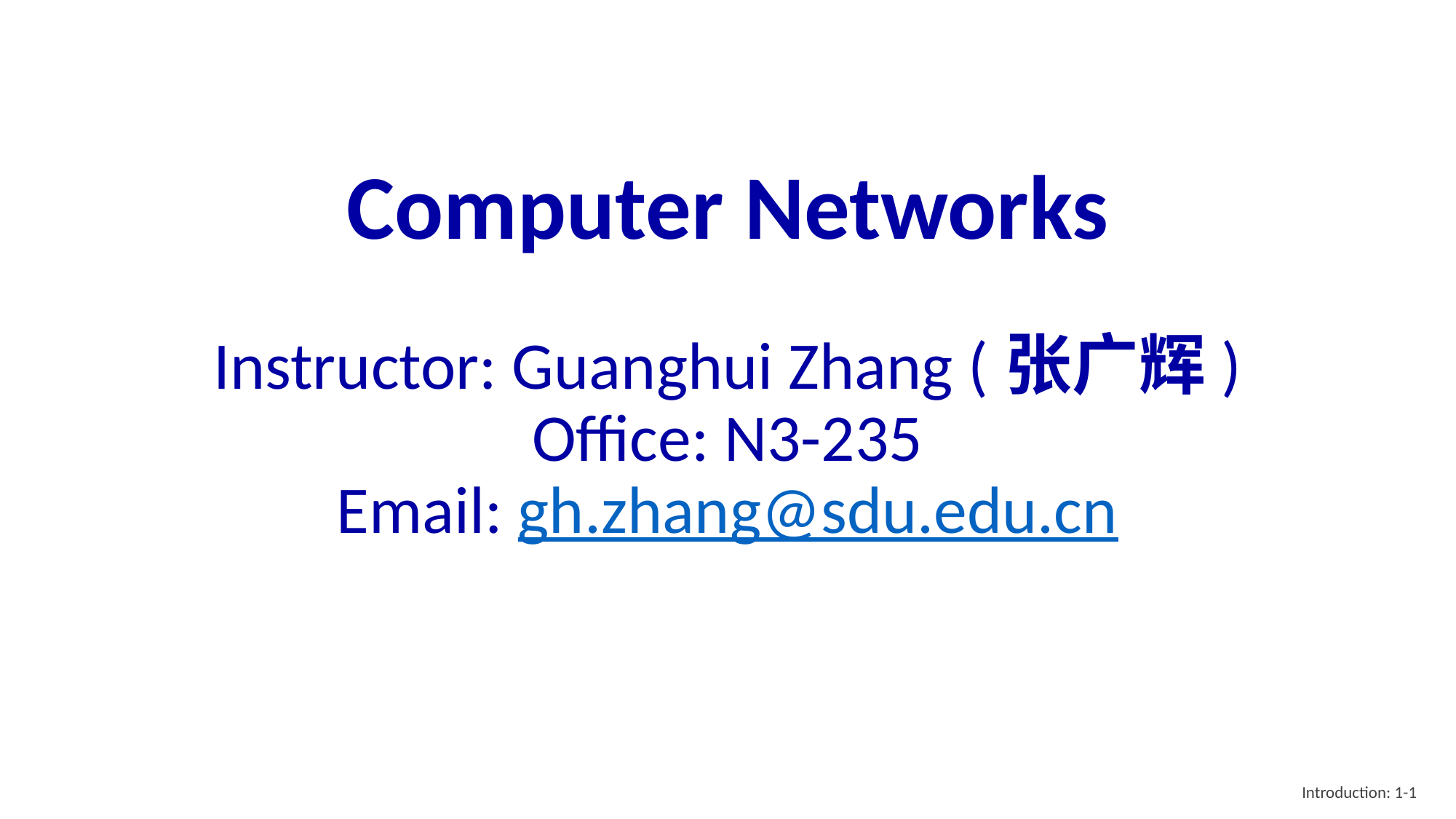

# Computer Networks Instructor: Guanghui Zhang (张广辉) Office: N3-235 Email: gh.zhang@sdu.edu.cn
Introduction: 1-1